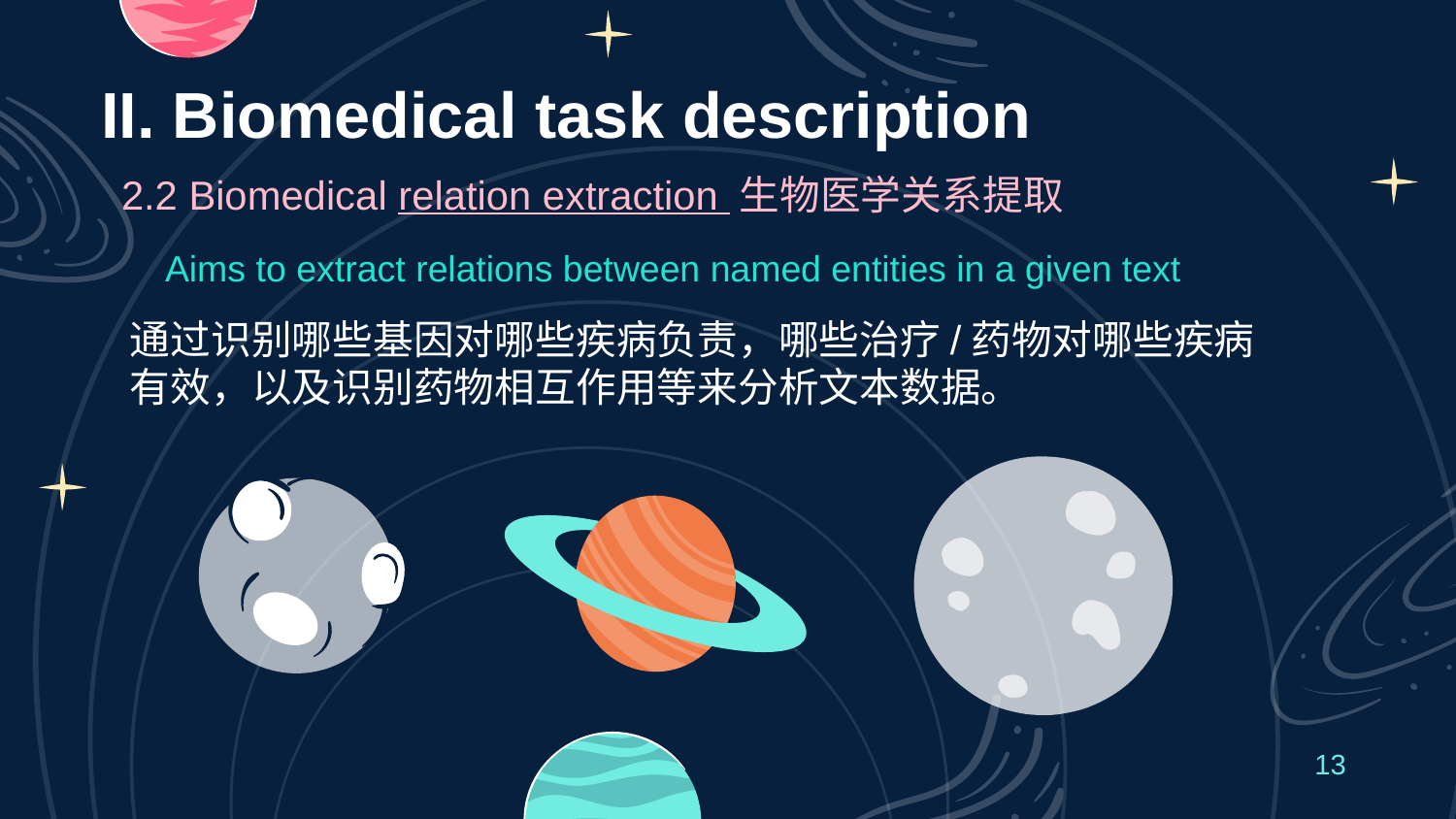

# II. Biomedical task description
2.2 Biomedical relation extraction 生物医学关系提取
Aims to extract relations between named entities in a given text

通过识别哪些基因对哪些疾病负责，哪些治疗/药物对哪些疾病有效，以及识别药物相互作用等来分析文本数据。

13